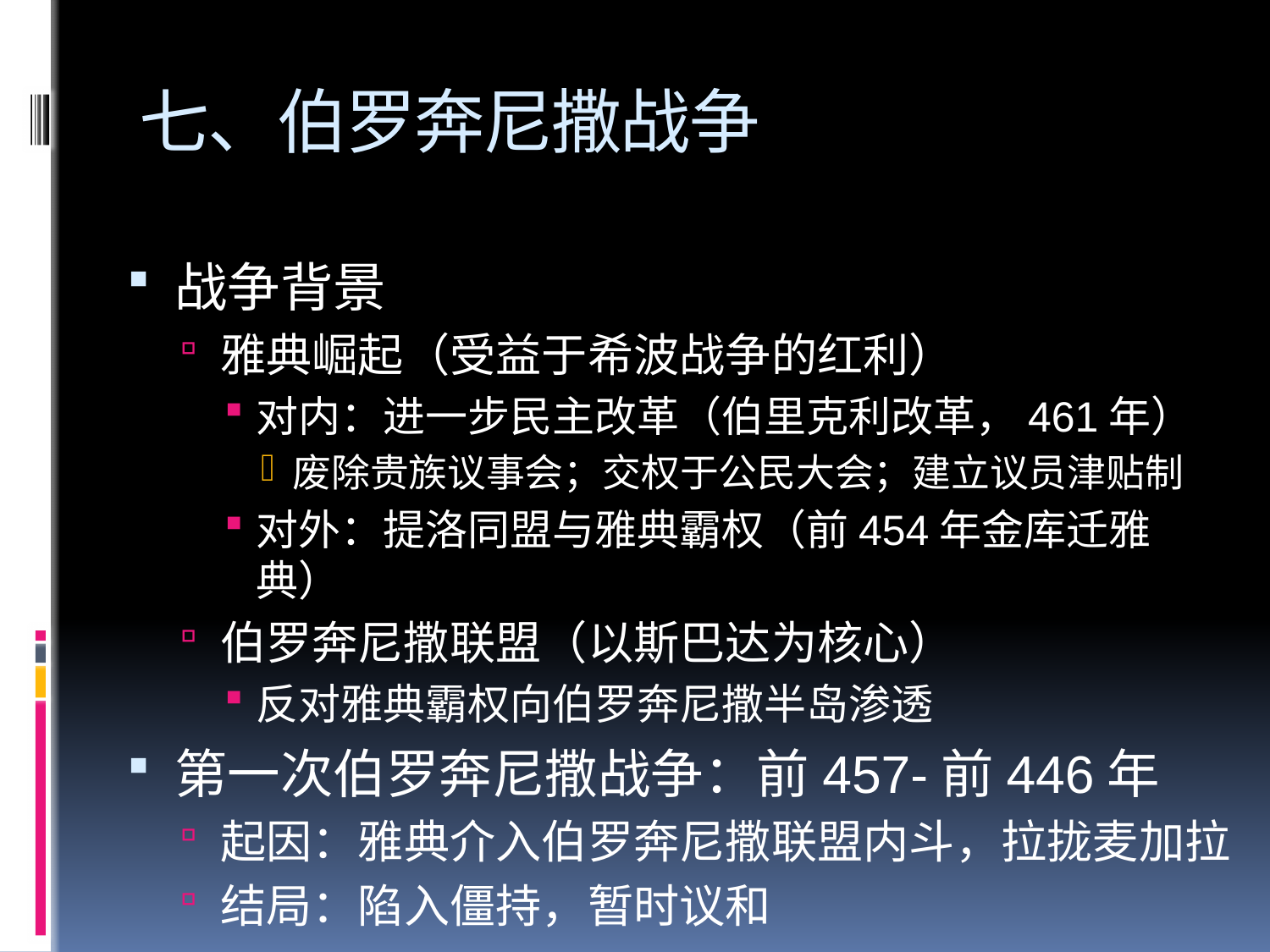

# 七、伯罗奔尼撒战争
战争背景
雅典崛起（受益于希波战争的红利）
对内：进一步民主改革（伯里克利改革，461年）
废除贵族议事会；交权于公民大会；建立议员津贴制
对外：提洛同盟与雅典霸权（前454年金库迁雅典）
伯罗奔尼撒联盟（以斯巴达为核心）
反对雅典霸权向伯罗奔尼撒半岛渗透
第一次伯罗奔尼撒战争：前457-前446年
起因：雅典介入伯罗奔尼撒联盟内斗，拉拢麦加拉
结局：陷入僵持，暂时议和